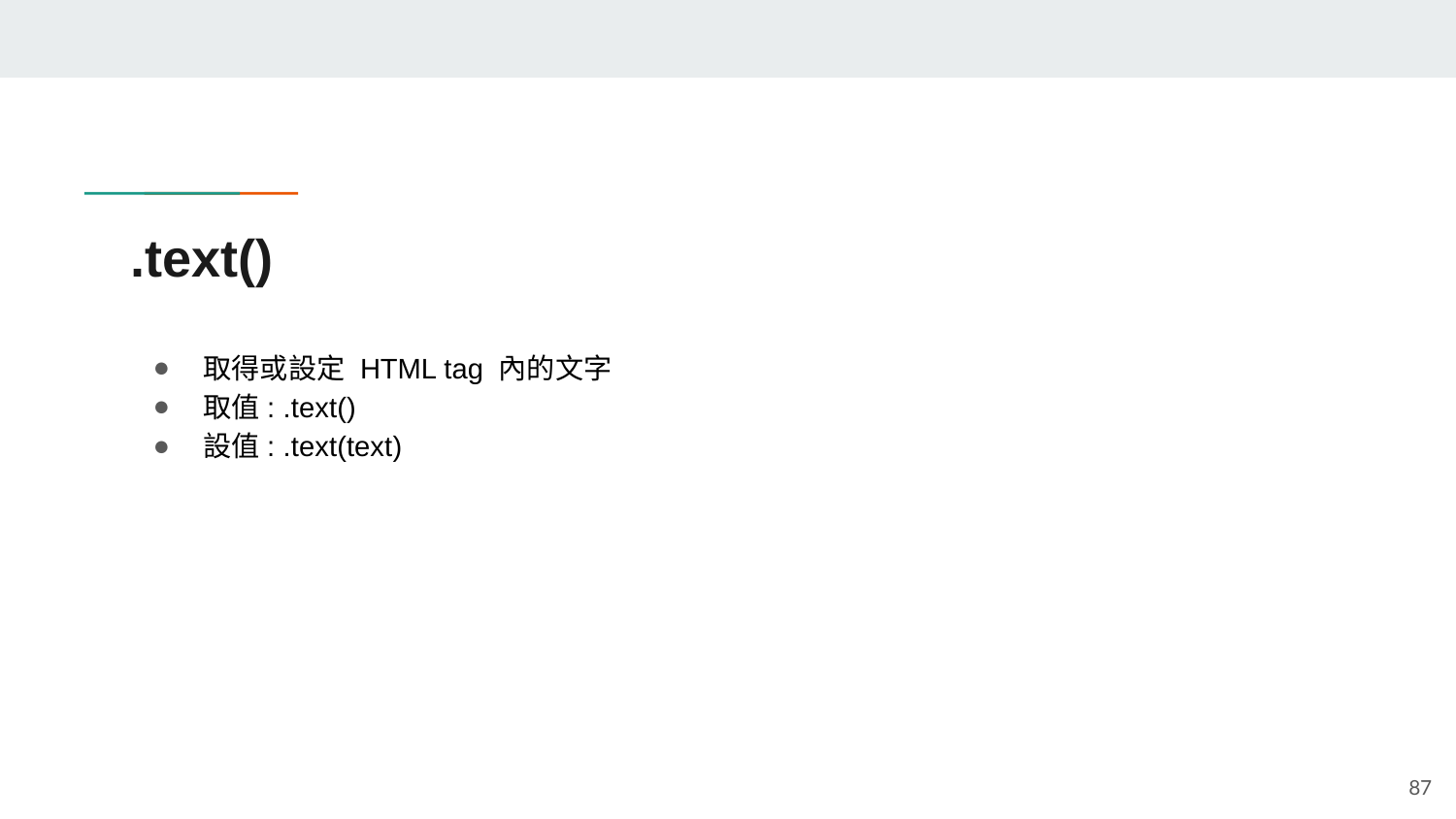

# .text()
取得或設定 HTML tag 內的文字
取值: .text()
設值: .text(text)

87